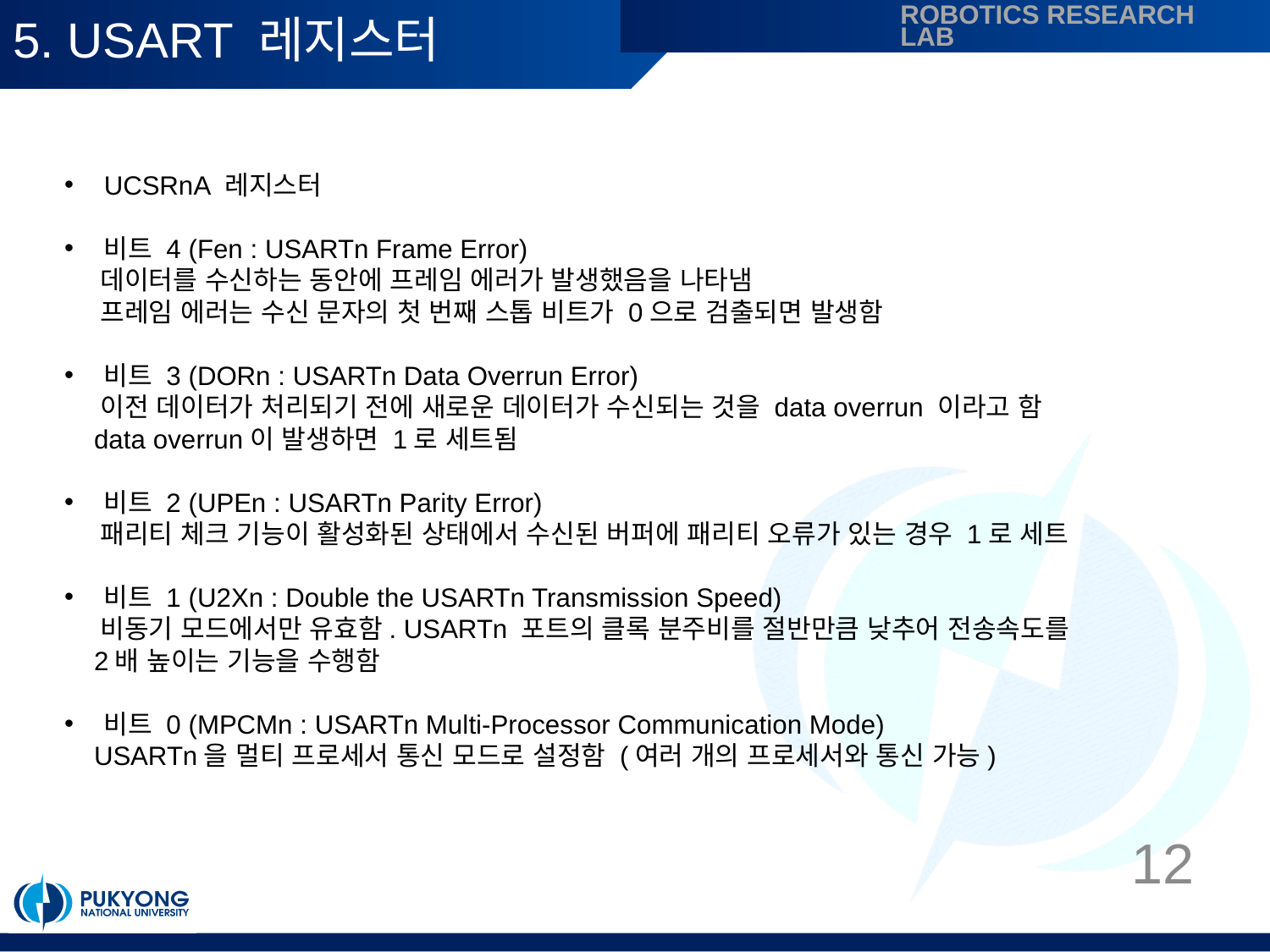

# 5. USART 레지스터
UCSRnA 레지스터

비트 4 (Fen : USARTn Frame Error)
    데이터를 수신하는 동안에 프레임 에러가 발생했음을 나타냄
    프레임 에러는 수신 문자의 첫 번째 스톱 비트가 0으로 검출되면 발생함

비트 3 (DORn : USARTn Data Overrun Error)
    이전 데이터가 처리되기 전에 새로운 데이터가 수신되는 것을 data overrun 이라고 함
    data overrun이 발생하면 1로 세트됨

비트 2 (UPEn : USARTn Parity Error)
    패리티 체크 기능이 활성화된 상태에서 수신된 버퍼에 패리티 오류가 있는 경우 1로 세트

비트 1 (U2Xn : Double the USARTn Transmission Speed)
    비동기 모드에서만 유효함. USARTn 포트의 클록 분주비를 절반만큼 낮추어 전송속도를
    2배 높이는 기능을 수행함

비트 0 (MPCMn : USARTn Multi-Processor Communication Mode)
    USARTn을 멀티 프로세서 통신 모드로 설정함 (여러 개의 프로세서와 통신 가능)
12